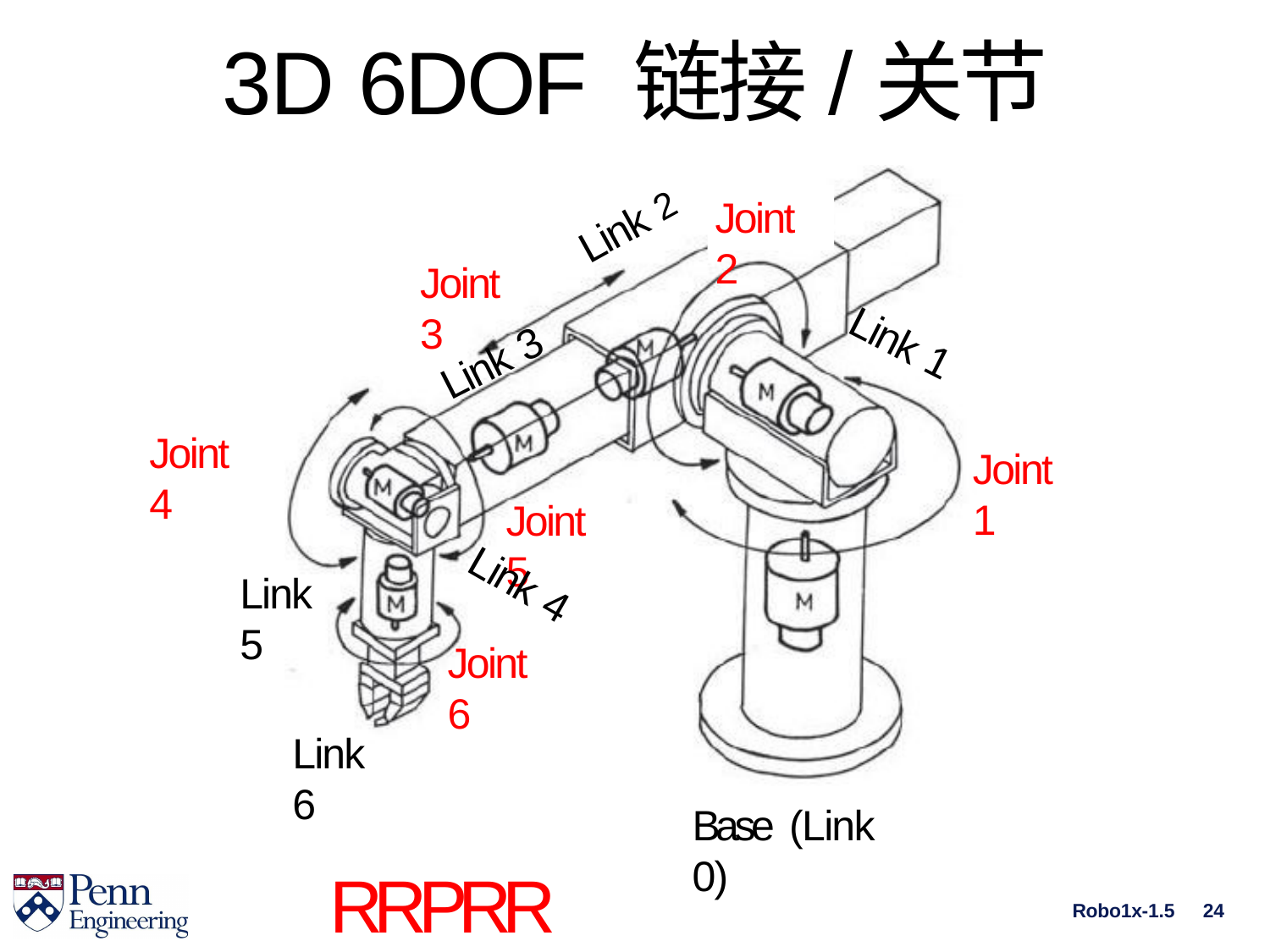

# 3D 6DOF 链接/关节

Joint 2
Link 2
Joint 3
Link 1
Link 3
Joint 4
Joint 1
Joint 5
Link 4
Link 5
Joint 6
Link 6
Base  (Link 0)
RRPRRR
Robo1x-1.5	24